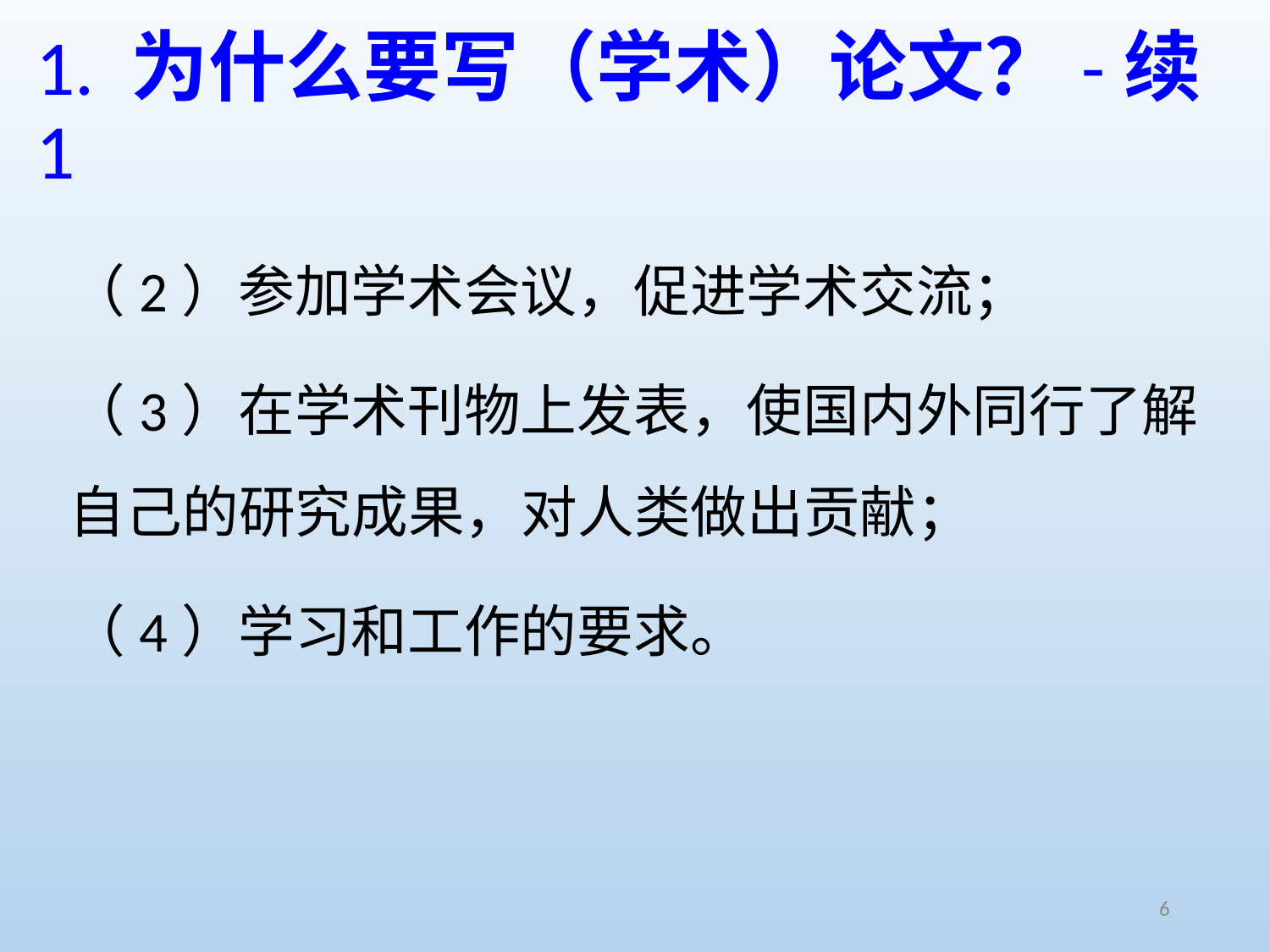

# 1. 为什么要写（学术）论文？-续1
（2）参加学术会议，促进学术交流；
（3）在学术刊物上发表，使国内外同行了解自己的研究成果，对人类做出贡献；
（4）学习和工作的要求。
6